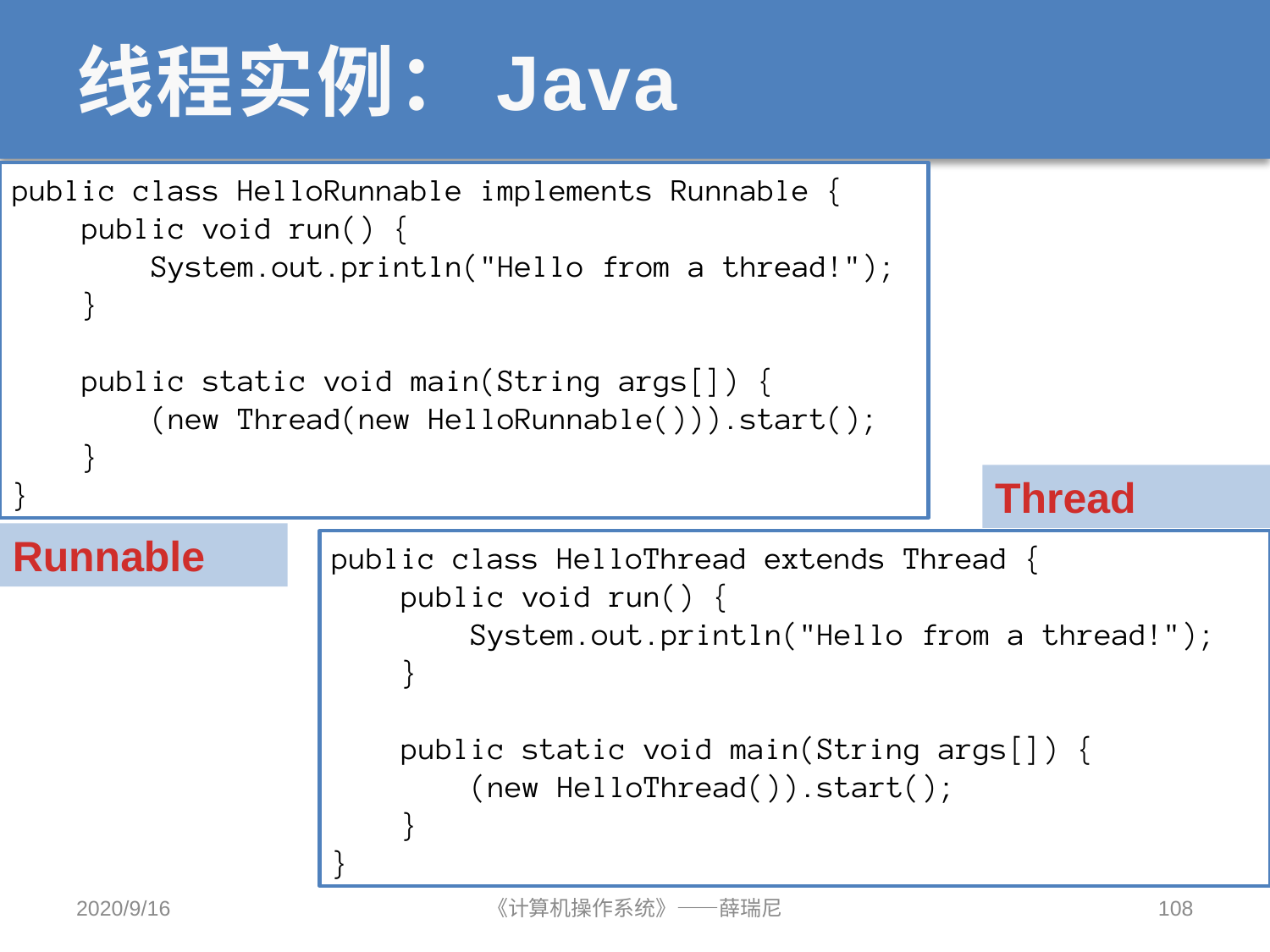

# 线程实例：Java
public class HelloRunnable implements Runnable {
    public void run() {
        System.out.println("Hello from a thread!");
    }

    public static void main(String args[]) {
        (new Thread(new HelloRunnable())).start();
    }
}
Runnable
Thread
public class HelloThread extends Thread {
    public void run() {
        System.out.println("Hello from a thread!");
    }

    public static void main(String args[]) {
        (new HelloThread()).start();
    }
}
2020/9/16
《计算机操作系统》——薛瑞尼
108